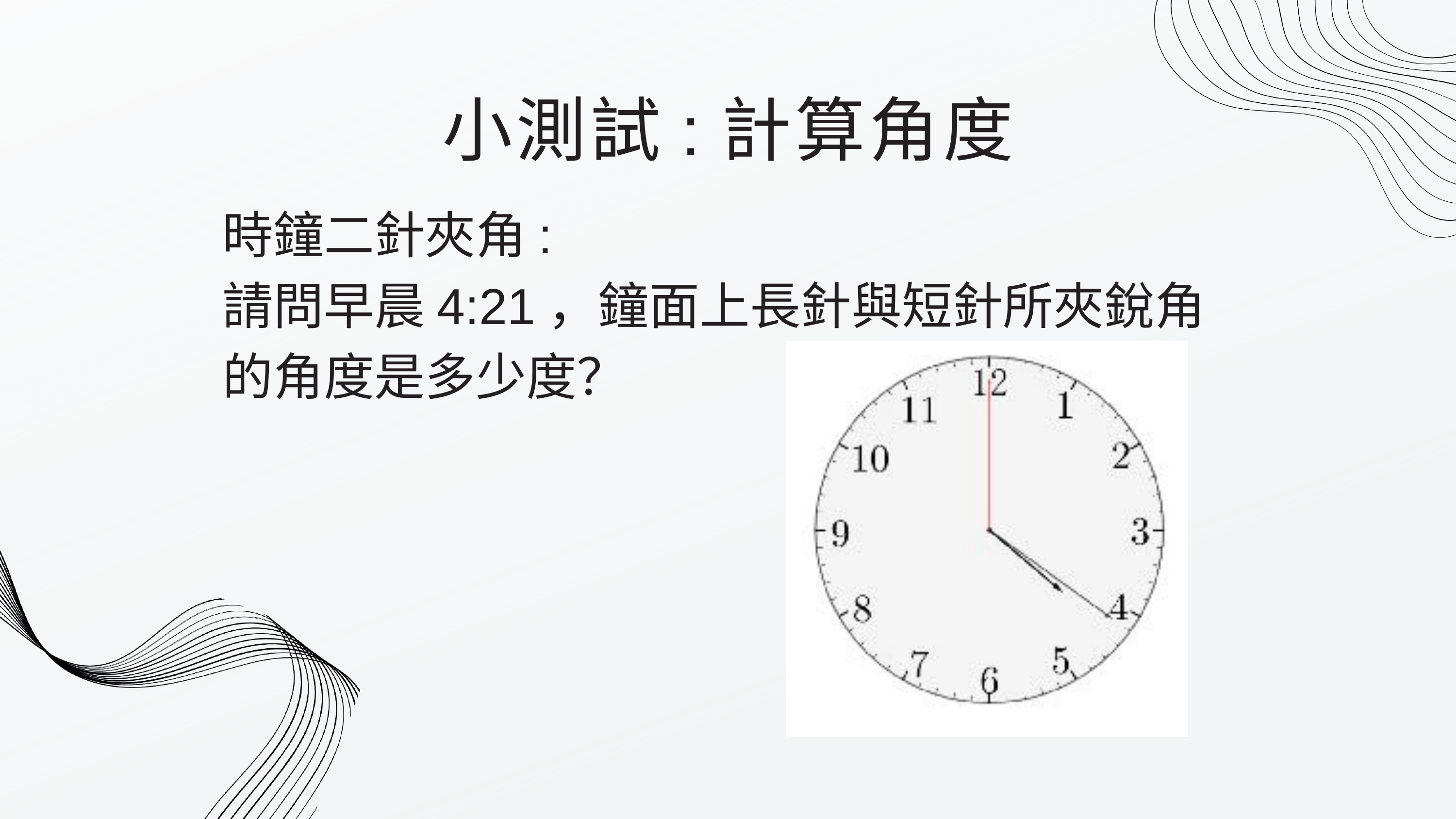

小測試:計算角度
時鐘二針夾角:
請問早晨4:21，鐘面上長針與短針所夾銳角
的角度是多少度？